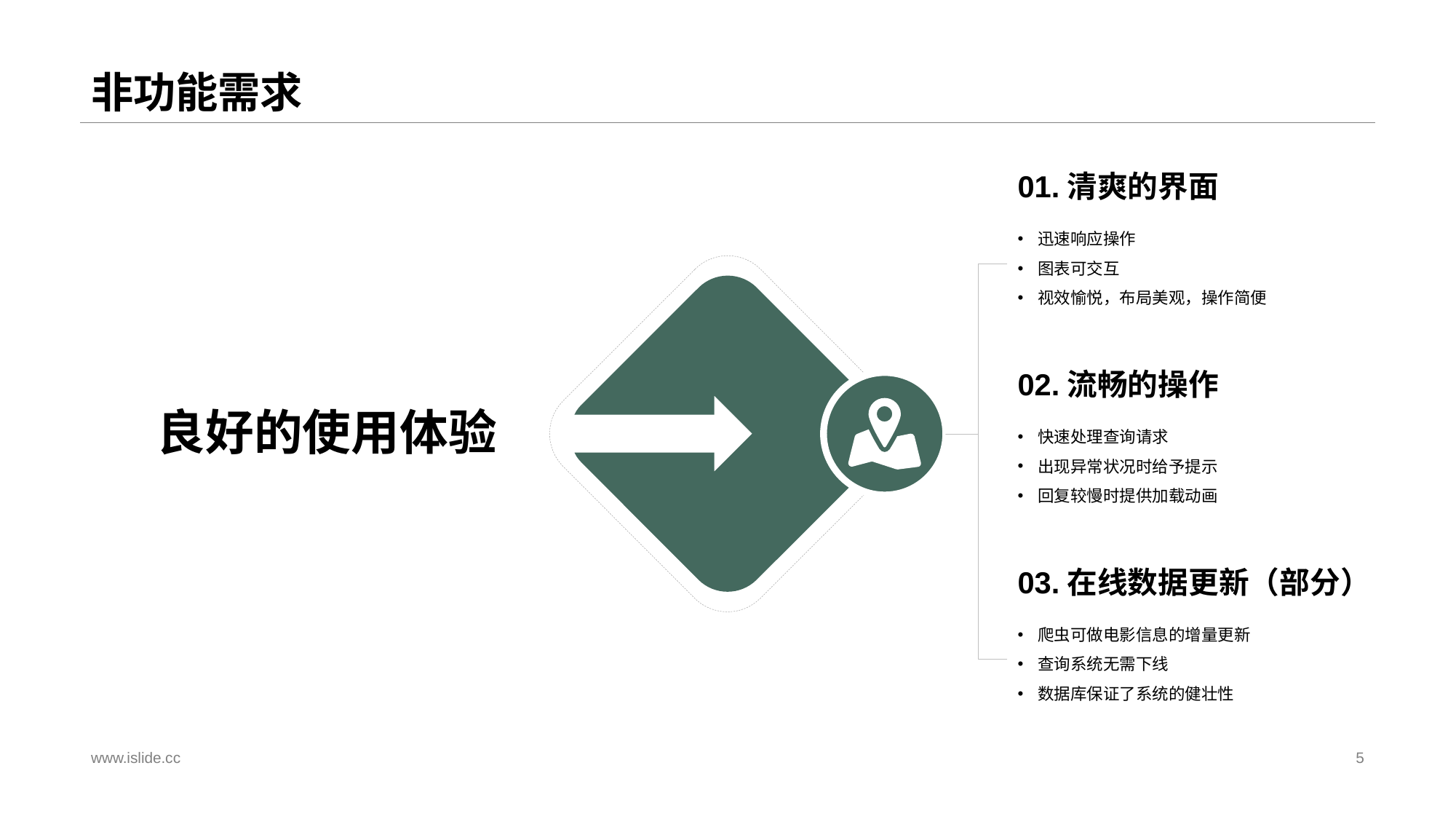

# 非功能需求
01.清爽的界面
迅速响应操作
图表可交互
视效愉悦，布局美观，操作简便

02.流畅的操作
快速处理查询请求
出现异常状况时给予提示
回复较慢时提供加载动画

良好的使用体验

03.在线数据更新（部分）
爬虫可做电影信息的增量更新
查询系统无需下线
数据库保证了系统的健壮性

www.islide.cc
5